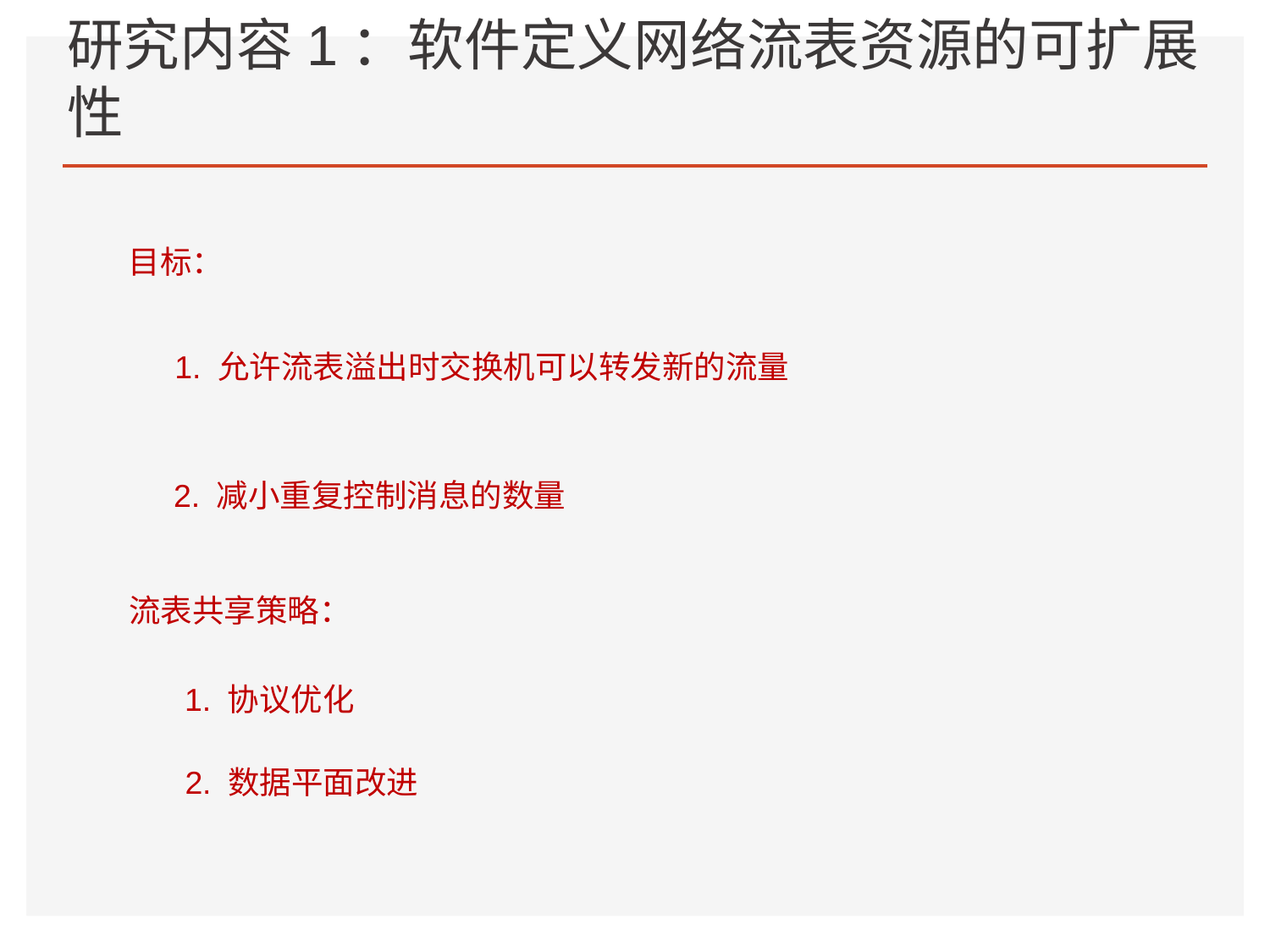

# 研究内容1：软件定义网络流表资源的可扩展性
目标：
全球移动用户数量
57亿
全球互联网带宽
RMB
2352亿
5.85EB
中国云计算市场

45亿
1. 允许流表溢出时交换机可以转发新的流量

32亿
756亿
1.79EB
147亿

0.45EB

2. 减小重复控制消息的数量
2017
2020
2023
2017
2020
2023
2017
2020
2023
流表共享策略：
智慧物流
5G/6G
智慧城市
云计算
1. 协议优化
新基建
智慧交通
智慧办公
新互联
雾计算
边缘计算
智慧教育
智慧医疗
深度学习
物联网
2. 数据平面改进
流量增长点
新应用